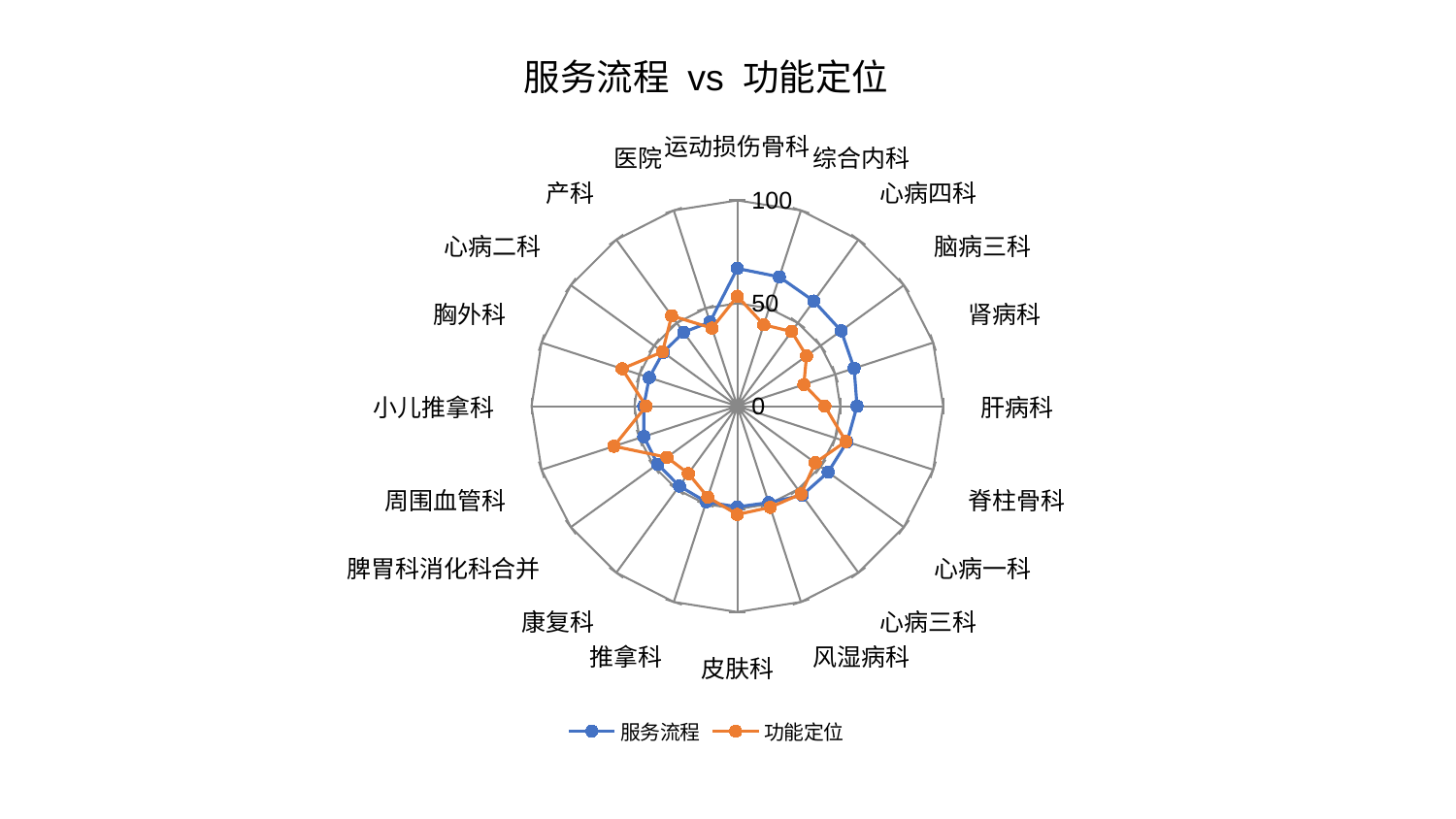

### Chart: 服务流程 vs 功能定位

| Category | 服务流程 | 功能定位 |
|---|---|---|
| 运动损伤骨科 | 66.93919850598532 | 53.43694655899018 |
| 综合内科 | 66.06151852587537 | 41.570281426509 |
| 心病四科 | 63.14776953782728 | 44.84489149879662 |
| 脑病三科 | 62.35187051412247 | 41.55139151635235 |
| 肾病科 | 59.638255956765995 | 33.97692413646664 |
| 肝病科 | 58.13146167116423 | 42.496649344594644 |
| 脊柱骨科 | 56.03595644859518 | 55.46913326562765 |
| 心病一科 | 54.53800658200231 | 46.762509207869456 |
| 心病三科 | 53.526496895054585 | 52.746818701199786 |
| 风湿病科 | 49.25089371800906 | 51.663557411682 |
| 皮肤科 | 48.94082235109667 | 52.63278477306559 |
| 推拿科 | 48.896548007248576 | 46.45812090012645 |
| 康复科 | 47.94744008039277 | 40.49308856489854 |
| 脾胃科消化科合并 | 47.933753070449356 | 42.27512804193712 |
| 周围血管科 | 47.799475546847056 | 63.02690968870497 |
| 小儿推拿科 | 45.487218303060615 | 44.32788565237562 |
| 胸外科 | 44.992855978878836 | 58.89072309784093 |
| 心病二科 | 44.55387304394049 | 44.91020989251818 |
| 产科 | 44.423253924111556 | 54.31003179723445 |
| 医院 | 43.00614871842 | 39.879875163372624 |
107